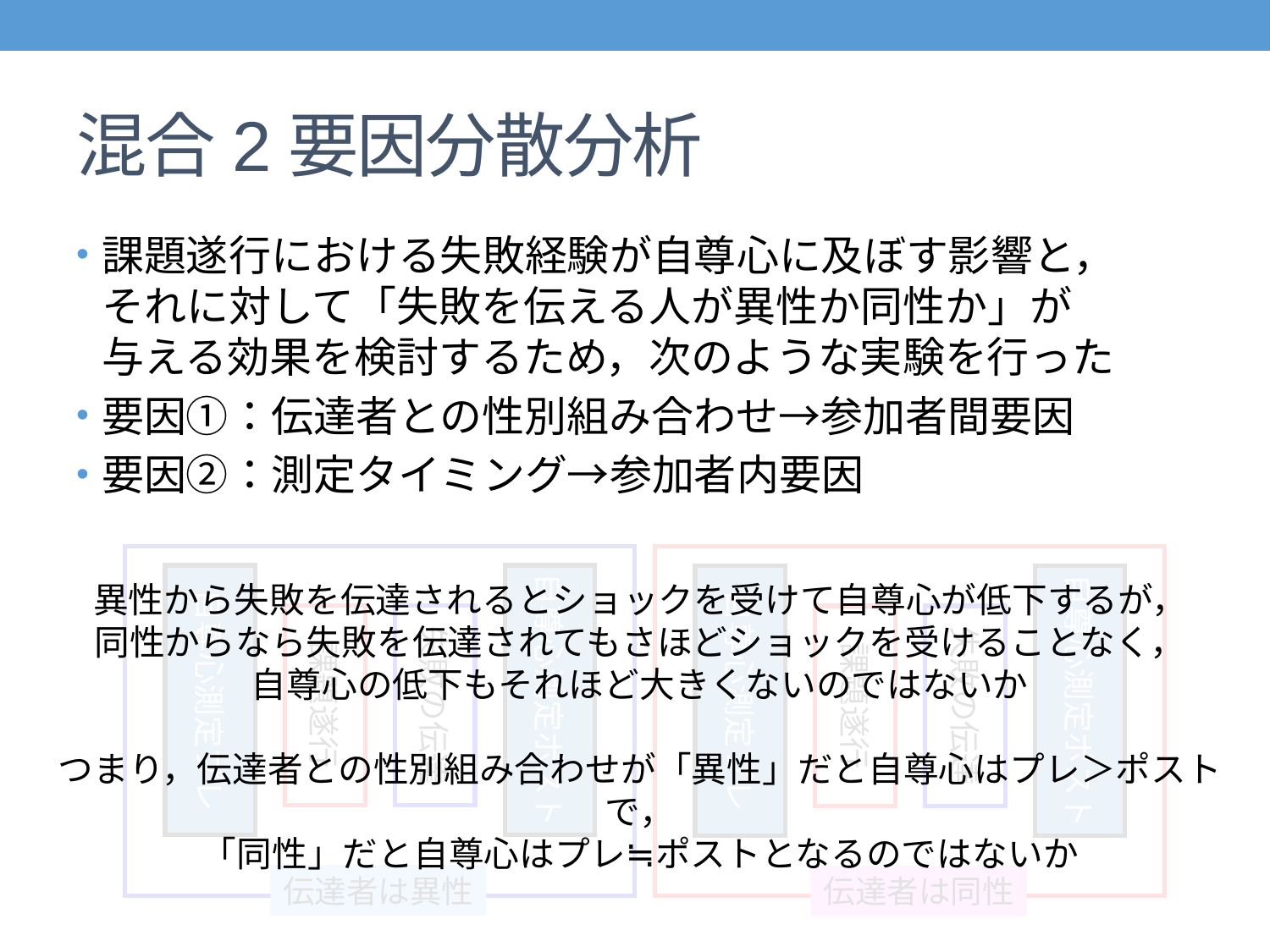

# 混合2要因分散分析
課題遂行における失敗経験が自尊心に及ぼす影響と，
それに対して「失敗を伝える人が異性か同性か」が
与える効果を検討するため，次のような実験を行った
要因①：伝達者との性別組み合わせ→参加者間要因
要因②：測定タイミング→参加者内要因
異性から失敗を伝達されるとショックを受けて自尊心が低下するが，
同性からなら失敗を伝達されてもさほどショックを受けることなく，
自尊心の低下もそれほど大きくないのではないか

つまり，伝達者との性別組み合わせが「異性」だと自尊心はプレ＞ポストで，
「同性」だと自尊心はプレ≒ポストとなるのではないか

自尊心測定プレ
自尊心測定ポスト
自尊心測定プレ
自尊心測定ポスト
課題遂行
失敗の伝達
課題遂行
失敗の伝達
伝達者は異性
伝達者は同性